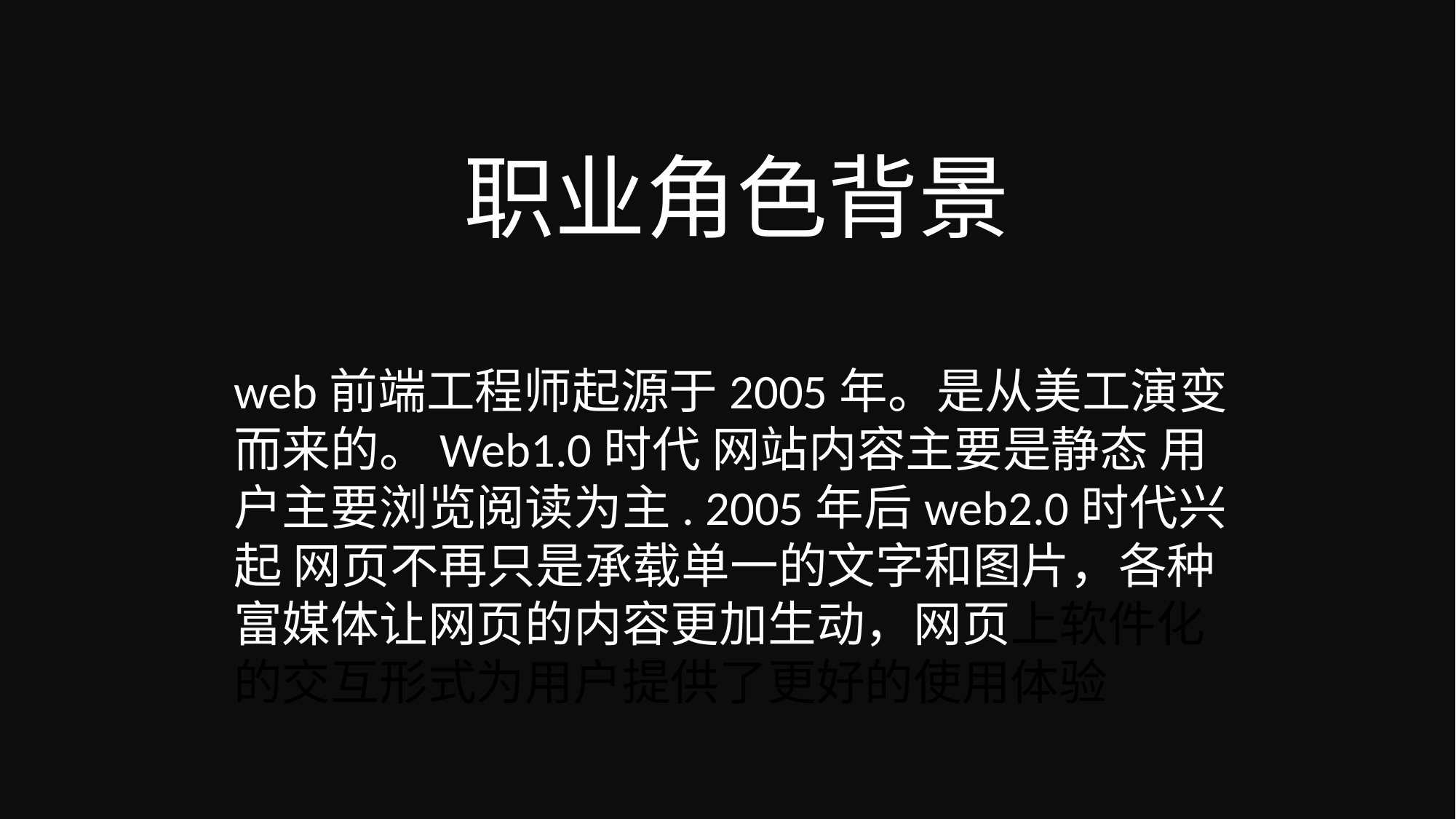

职业角色背景
web前端工程师起源于2005年。是从美工演变而来的。Web1.0时代 网站内容主要是静态 用户主要浏览阅读为主. 2005年后web2.0时代兴起 网页不再只是承载单一的文字和图片，各种富媒体让网页的内容更加生动，网页上软件化的交互形式为用户提供了更好的使用体验